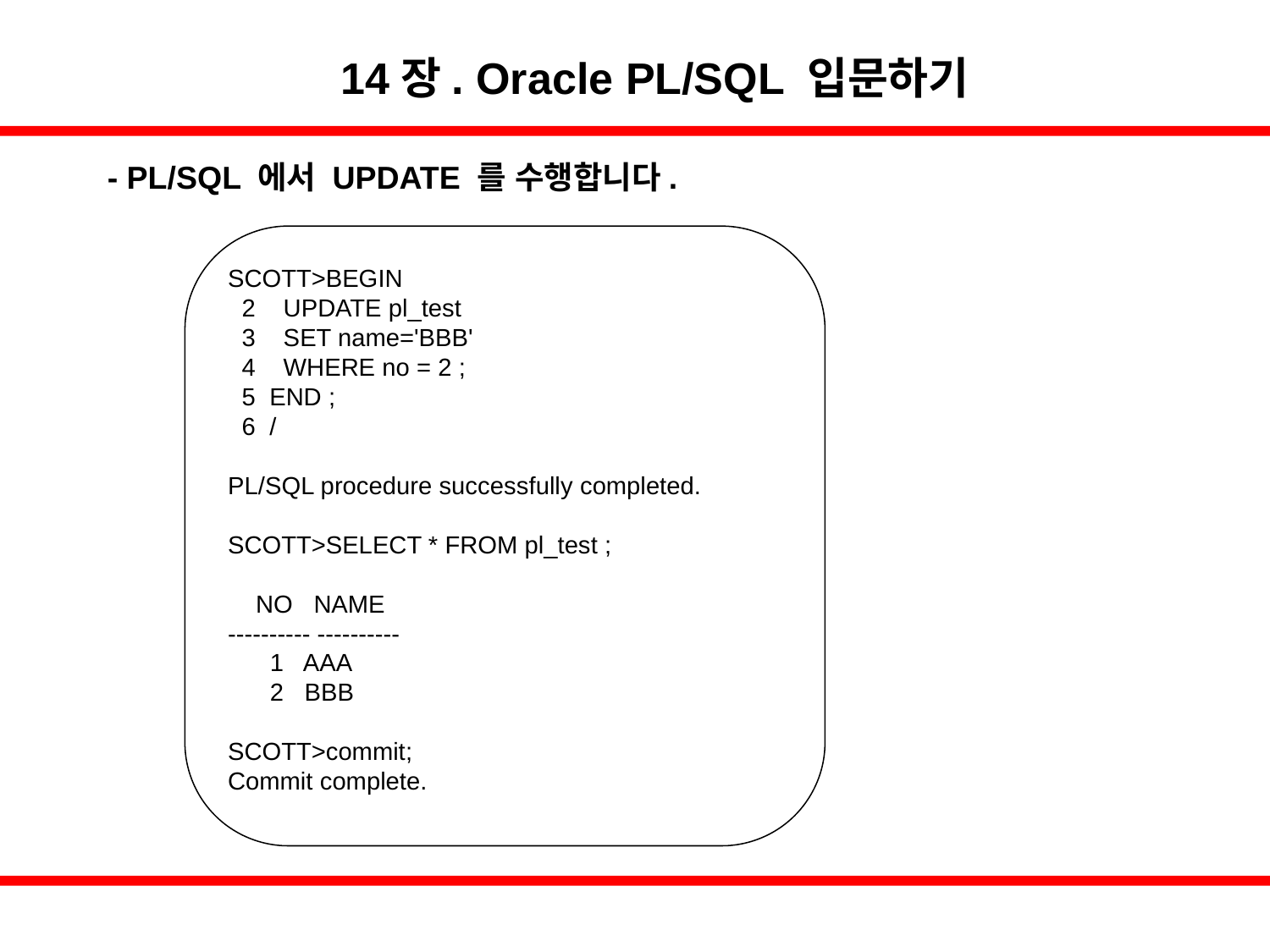

14장. Oracle PL/SQL 입문하기

- PL/SQL 에서 UPDATE 를 수행합니다.
SCOTT>BEGIN
  2    UPDATE pl_test
  3    SET name='BBB'
  4    WHERE no = 2 ;
  5  END ;
  6  /

PL/SQL procedure successfully completed.

SCOTT>SELECT * FROM pl_test ;

    NO   NAME
---------- ----------
      1   AAA
      2   BBB

SCOTT>commit;
Commit complete.